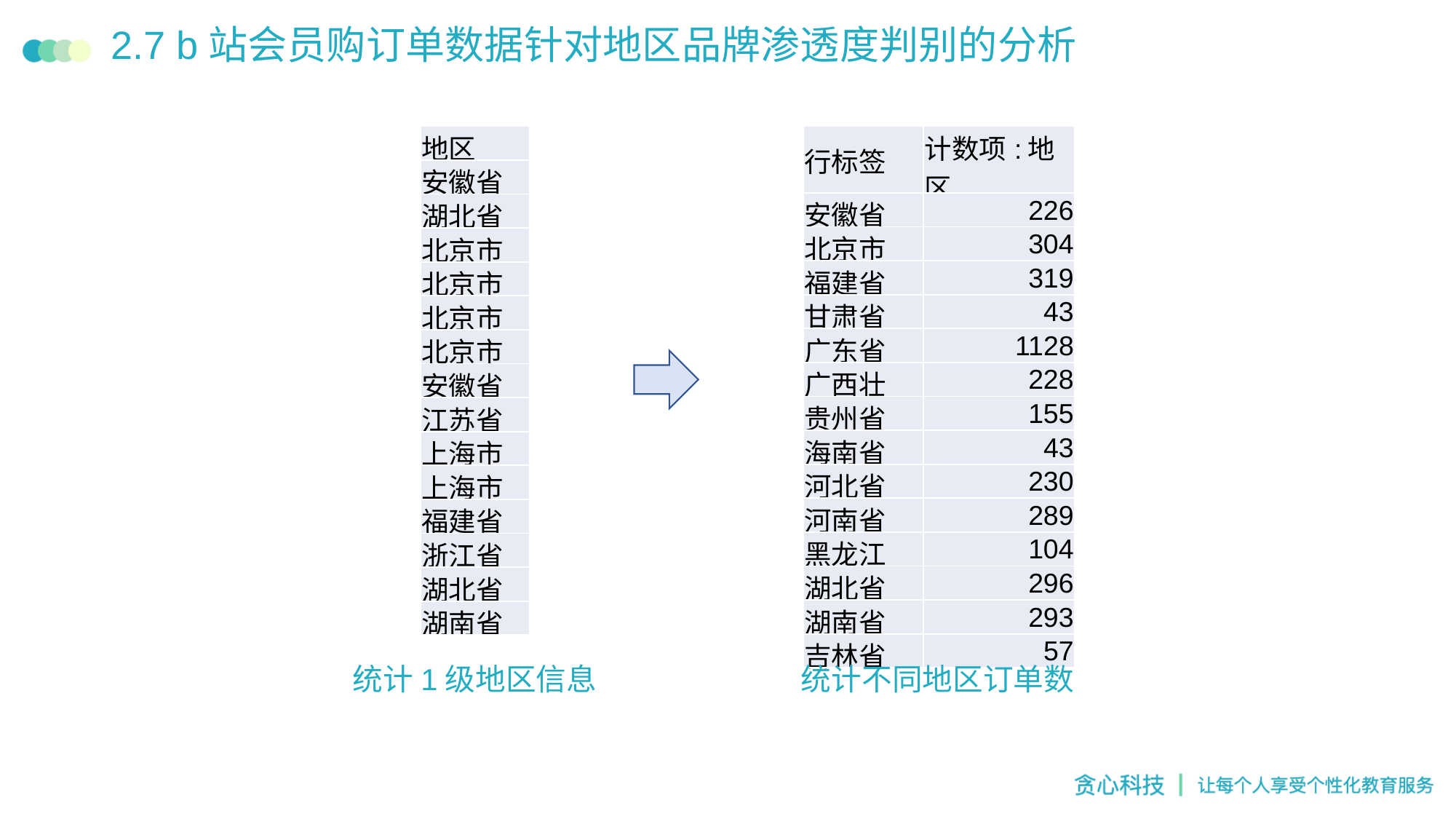

# 2.7 b站会员购订单数据针对地区品牌渗透度判别的分析
| 地区 |
| --- |
| 安徽省 |
| 湖北省 |
| 北京市 |
| 北京市 |
| 北京市 |
| 北京市 |
| 安徽省 |
| 江苏省 |
| 上海市 |
| 上海市 |
| 福建省 |
| 浙江省 |
| 湖北省 |
| 湖南省 |
| 行标签 | 计数项:地区 |
| --- | --- |
| 安徽省 | 226 |
| 北京市 | 304 |
| 福建省 | 319 |
| 甘肃省 | 43 |
| 广东省 | 1128 |
| 广西壮 | 228 |
| 贵州省 | 155 |
| 海南省 | 43 |
| 河北省 | 230 |
| 河南省 | 289 |
| 黑龙江 | 104 |
| 湖北省 | 296 |
| 湖南省 | 293 |
| 吉林省 | 57 |

统计1级地区信息
统计不同地区订单数